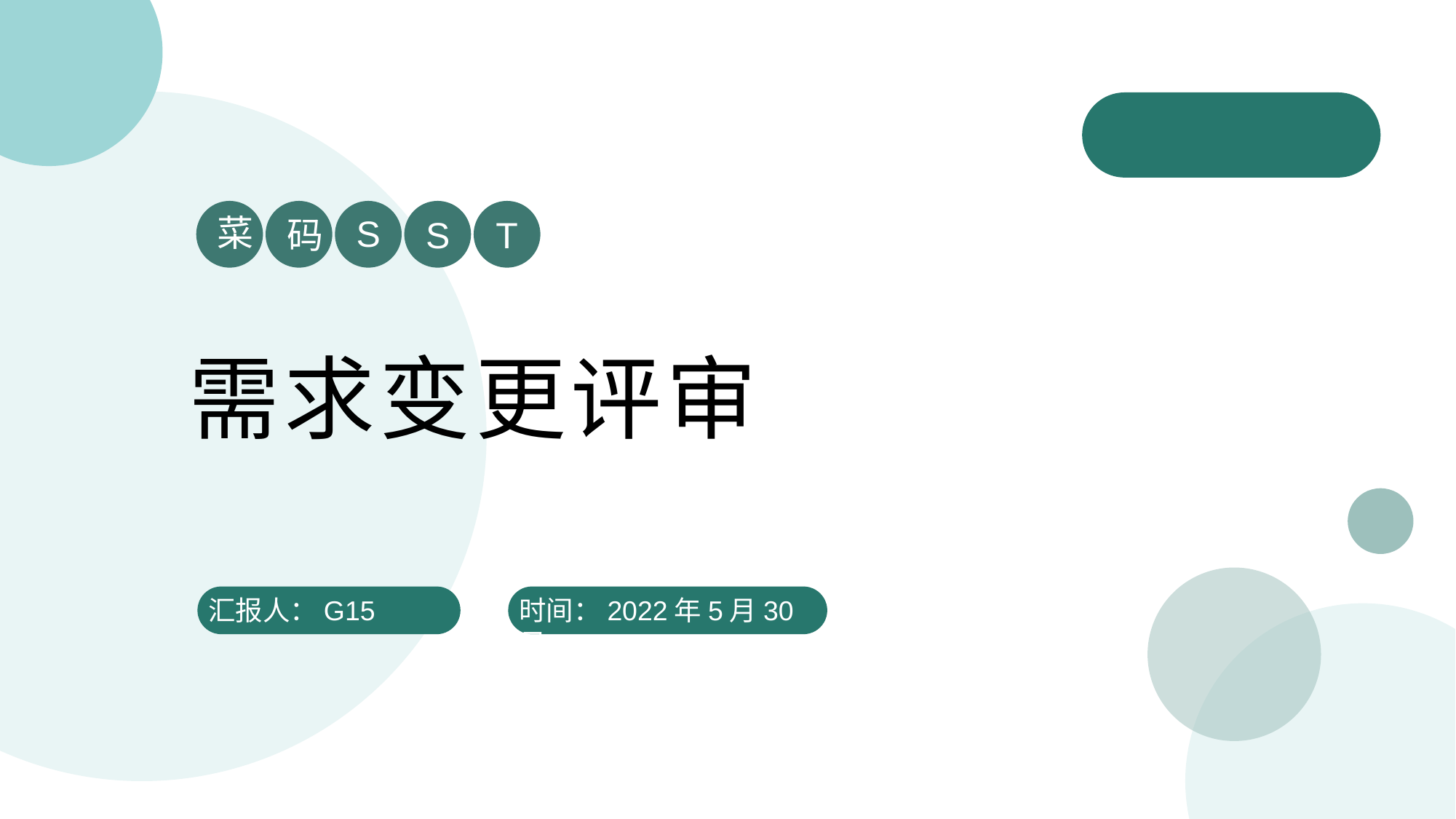

菜
S
码
S
T
需求变更评审

汇报人：G15

时间：2022年5月30日